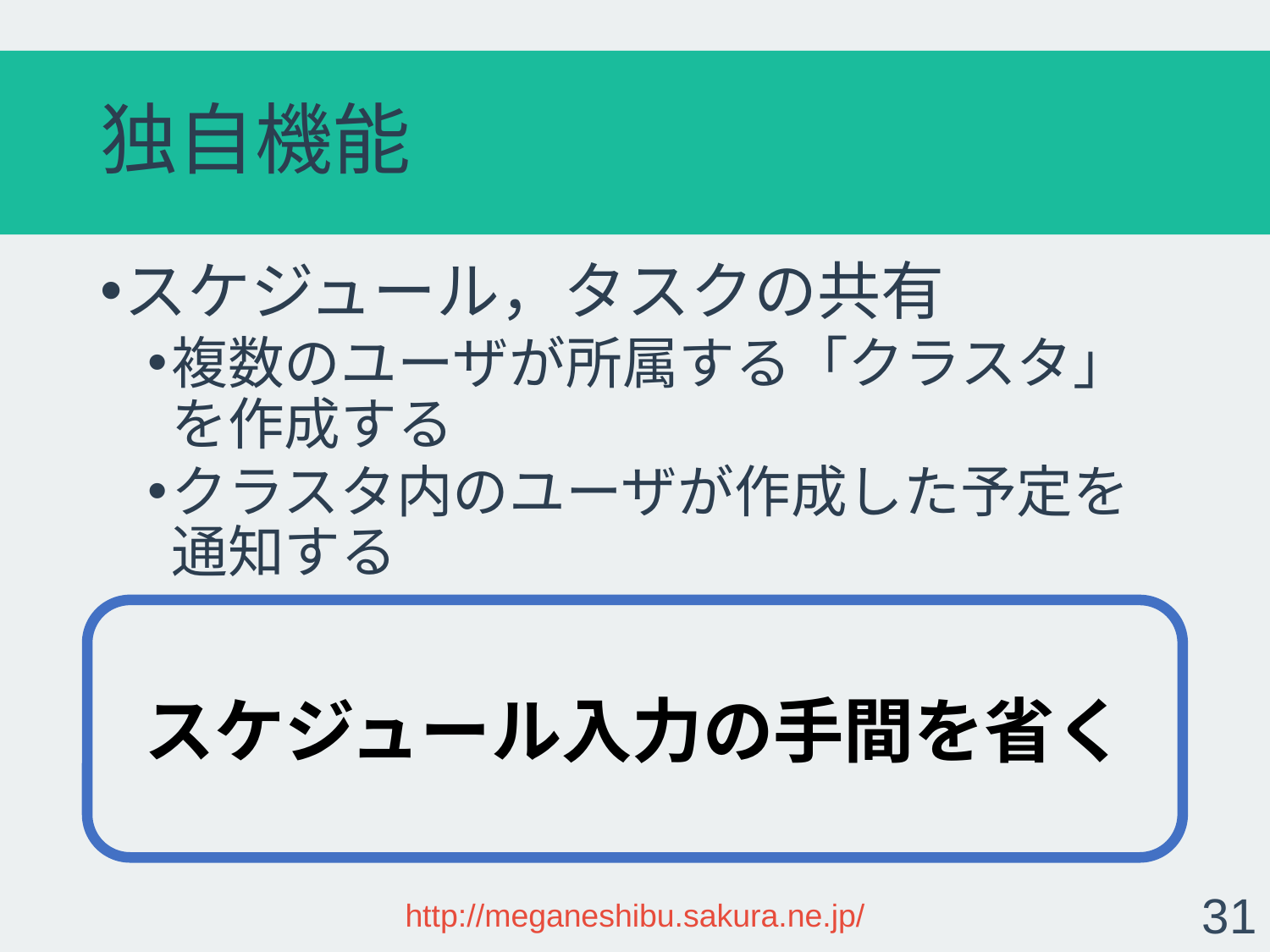

# 独自機能
スケジュール，タスクの共有
複数のユーザが所属する「クラスタ」を作成する
クラスタ内のユーザが作成した予定を通知する
スケジュール入力の手間を省く
http://meganeshibu.sakura.ne.jp/
31